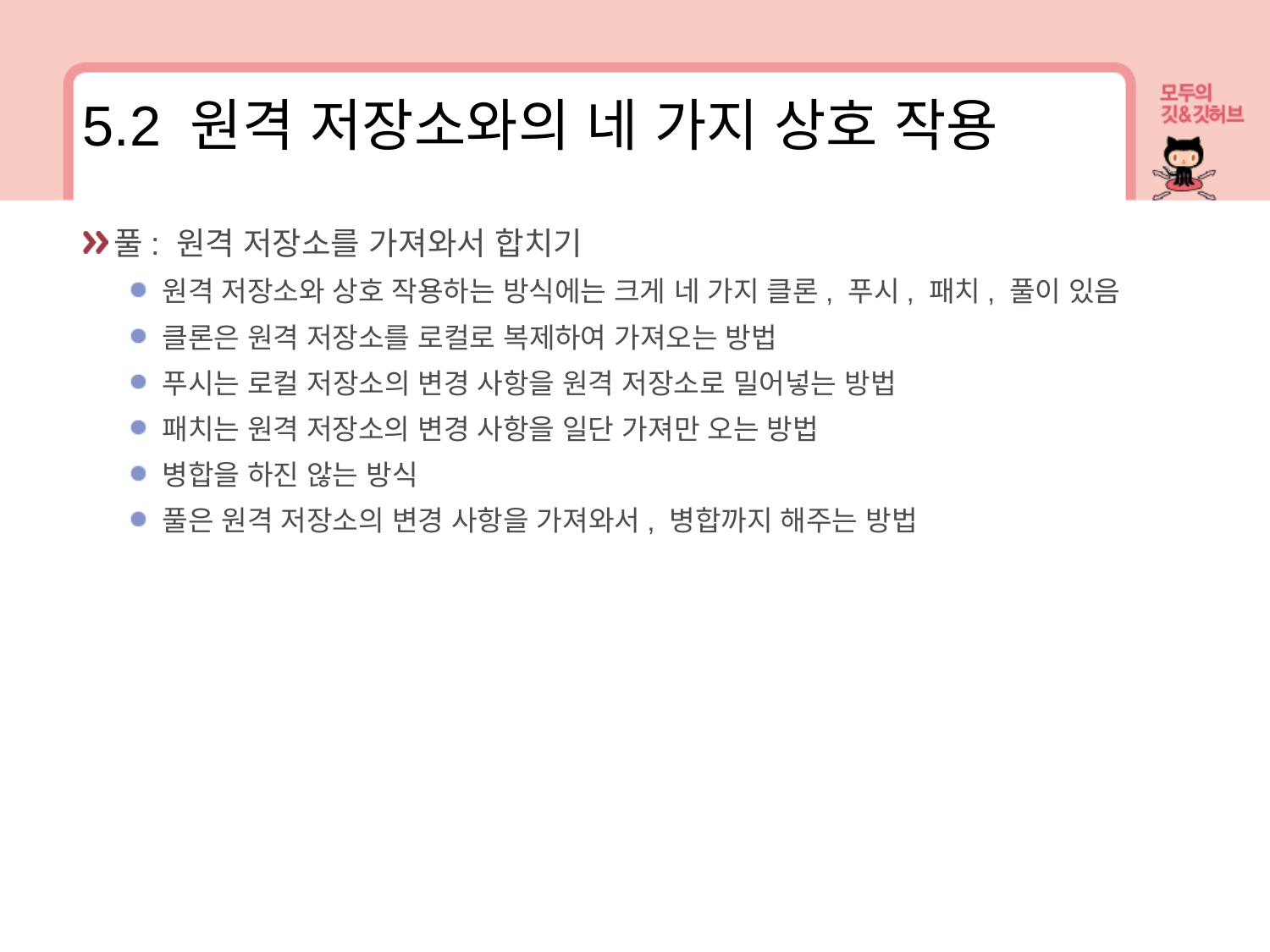

5.2 원격 저장소와의 네 가지 상호 작용
풀: 원격 저장소를 가져와서 합치기
원격 저장소와 상호 작용하는 방식에는 크게 네 가지 클론, 푸시, 패치, 풀이 있음
클론은 원격 저장소를 로컬로 복제하여 가져오는 방법
푸시는 로컬 저장소의 변경 사항을 원격 저장소로 밀어넣는 방법
패치는 원격 저장소의 변경 사항을 일단 가져만 오는 방법
병합을 하진 않는 방식
풀은 원격 저장소의 변경 사항을 가져와서, 병합까지 해주는 방법